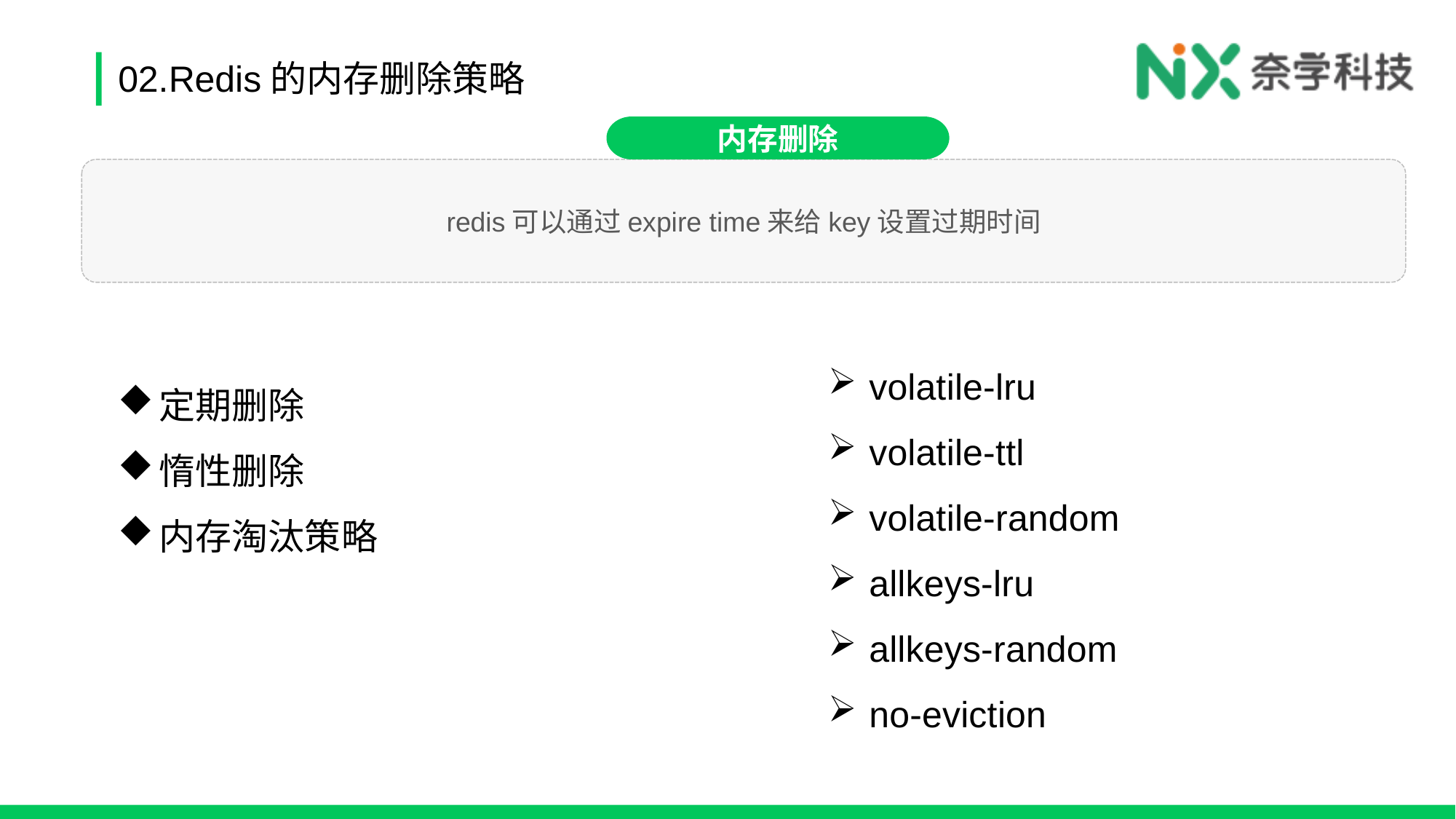

# 02.Redis的内存删除策略
内存删除
redis可以通过expire time来给key设置过期时间
volatile-lru
volatile-ttl
volatile-random
allkeys-lru
allkeys-random
no-eviction
定期删除
惰性删除
内存淘汰策略